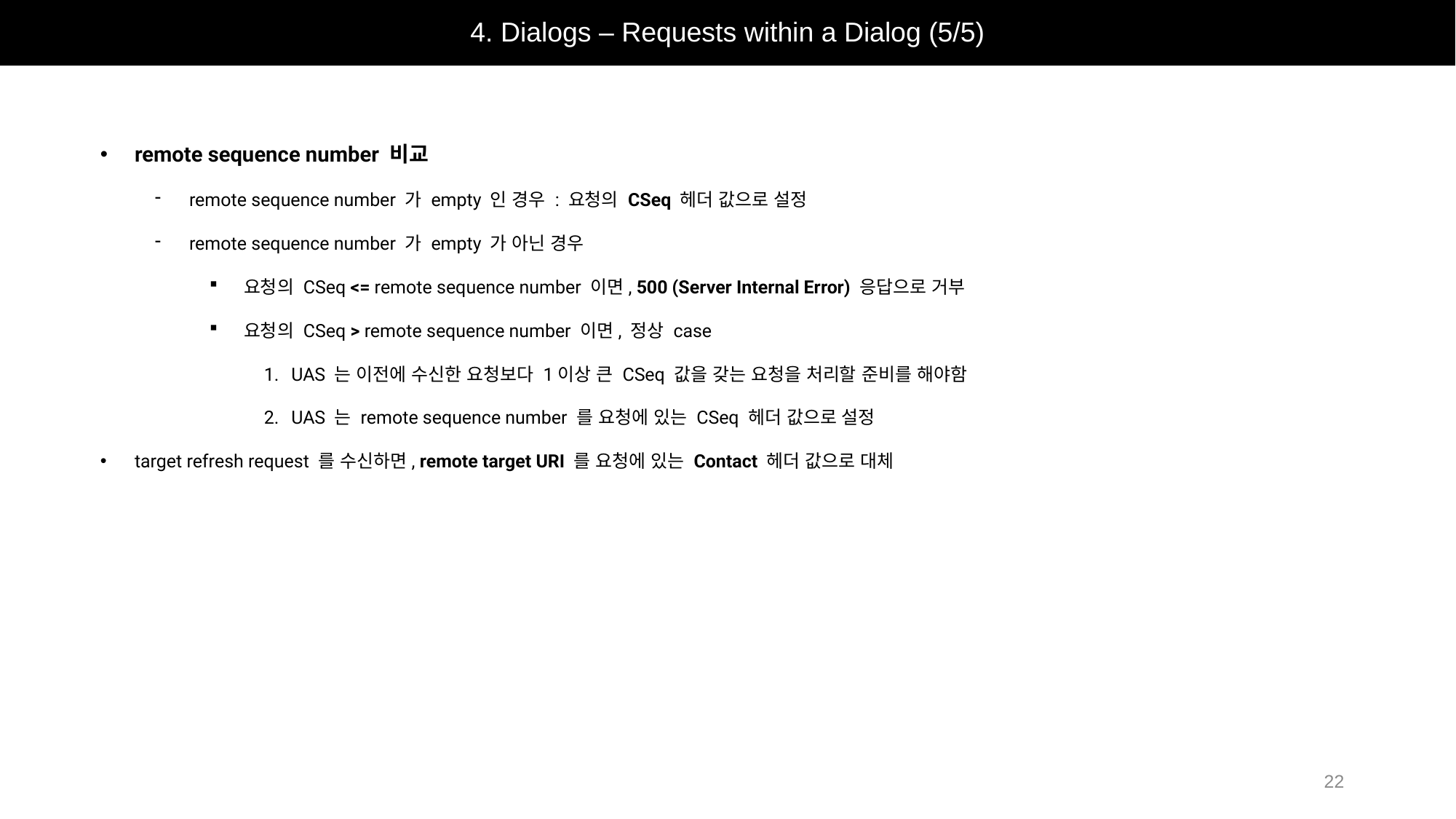

# 4. Dialogs – Requests within a Dialog (5/5)
remote sequence number 비교
remote sequence number 가 empty 인 경우 : 요청의 CSeq 헤더 값으로 설정
remote sequence number 가 empty 가 아닌 경우
요청의 CSeq <= remote sequence number 이면, 500 (Server Internal Error) 응답으로 거부
요청의 CSeq > remote sequence number 이면, 정상 case
UAS 는 이전에 수신한 요청보다 1이상 큰 CSeq 값을 갖는 요청을 처리할 준비를 해야함
UAS 는 remote sequence number 를 요청에 있는 CSeq 헤더 값으로 설정
target refresh request 를 수신하면, remote target URI 를 요청에 있는 Contact 헤더 값으로 대체
22